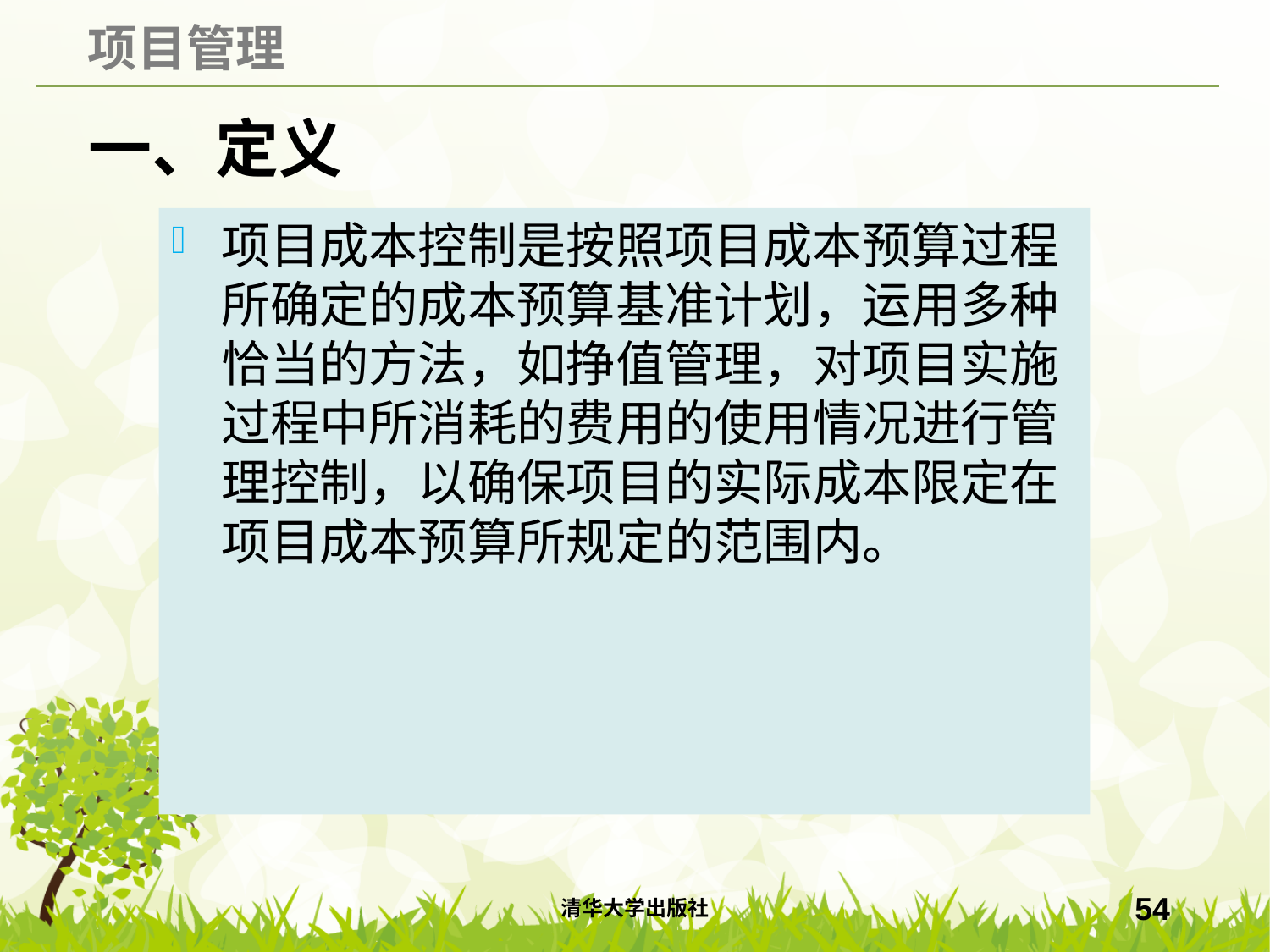

# 一、定义
项目成本控制是按照项目成本预算过程所确定的成本预算基准计划，运用多种恰当的方法，如挣值管理，对项目实施过程中所消耗的费用的使用情况进行管理控制，以确保项目的实际成本限定在项目成本预算所规定的范围内。

清华大学出版社
54